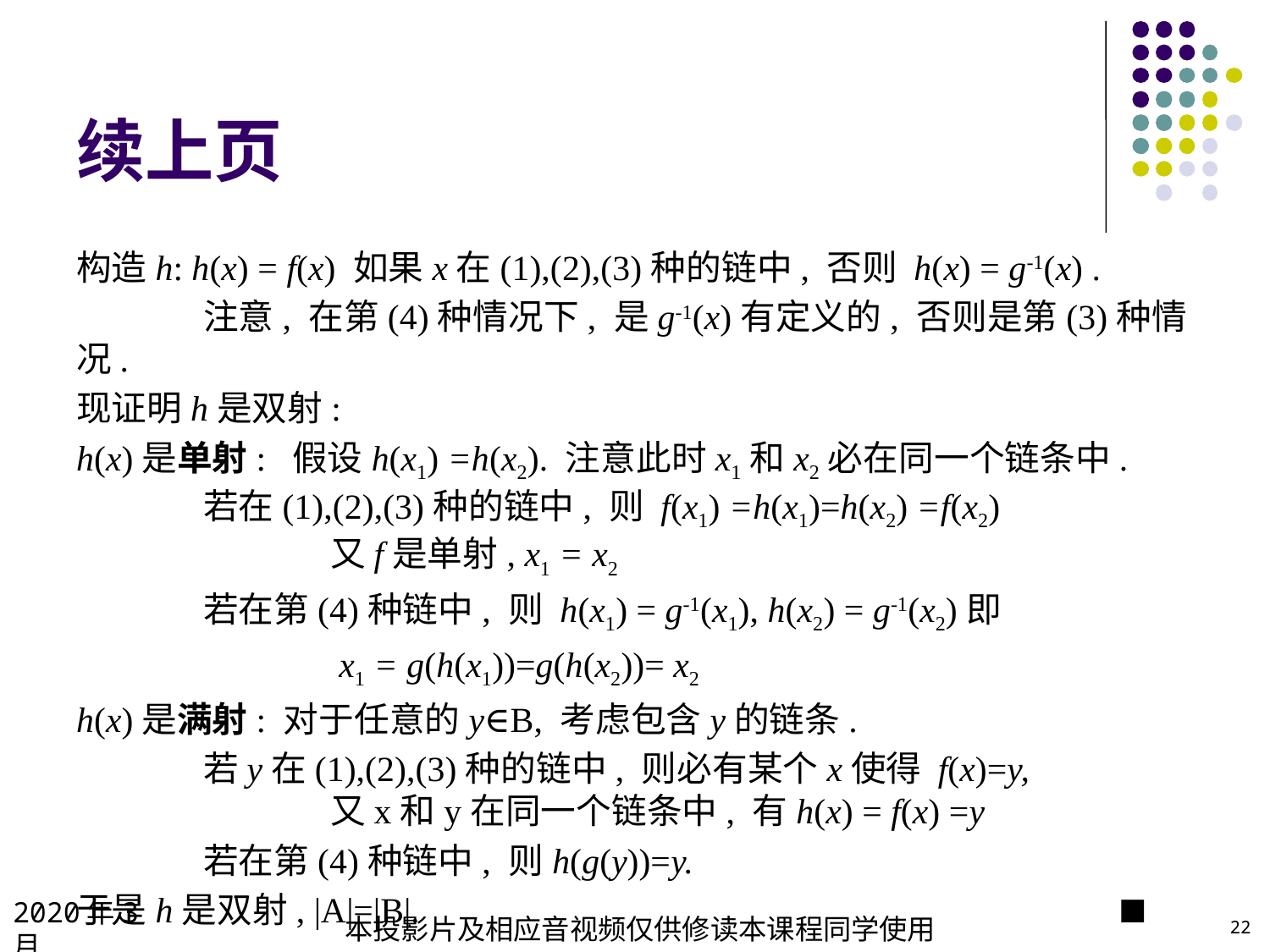

# 续上页
构造h: h(x) = f(x) 如果x在(1),(2),(3)种的链中, 否则 h(x) = g-1(x) .
	注意, 在第(4)种情况下, 是g-1(x)有定义的, 否则是第(3)种情况.
现证明h是双射:
h(x)是单射:  假设h(x1) =h(x2). 注意此时x1和x2必在同一个链条中.
	若在(1),(2),(3)种的链中, 则 f(x1) =h(x1)=h(x2) =f(x2)
		又f是单射, x1 = x2
	若在第(4)种链中, 则 h(x1) = g-1(x1), h(x2) = g-1(x2)即
		 x1 = g(h(x1))=g(h(x2))= x2
h(x)是满射: 对于任意的y∈B, 考虑包含y的链条.
	若y在(1),(2),(3)种的链中, 则必有某个x使得 f(x)=y,
		又x和y在同一个链条中, 有h(x) = f(x) =y
	若在第(4)种链中, 则h(g(y))=y.
于是h是双射, |A|=|B|.						   ∎
2020年3月
本投影片及相应音视频仅供修读本课程同学使用
22